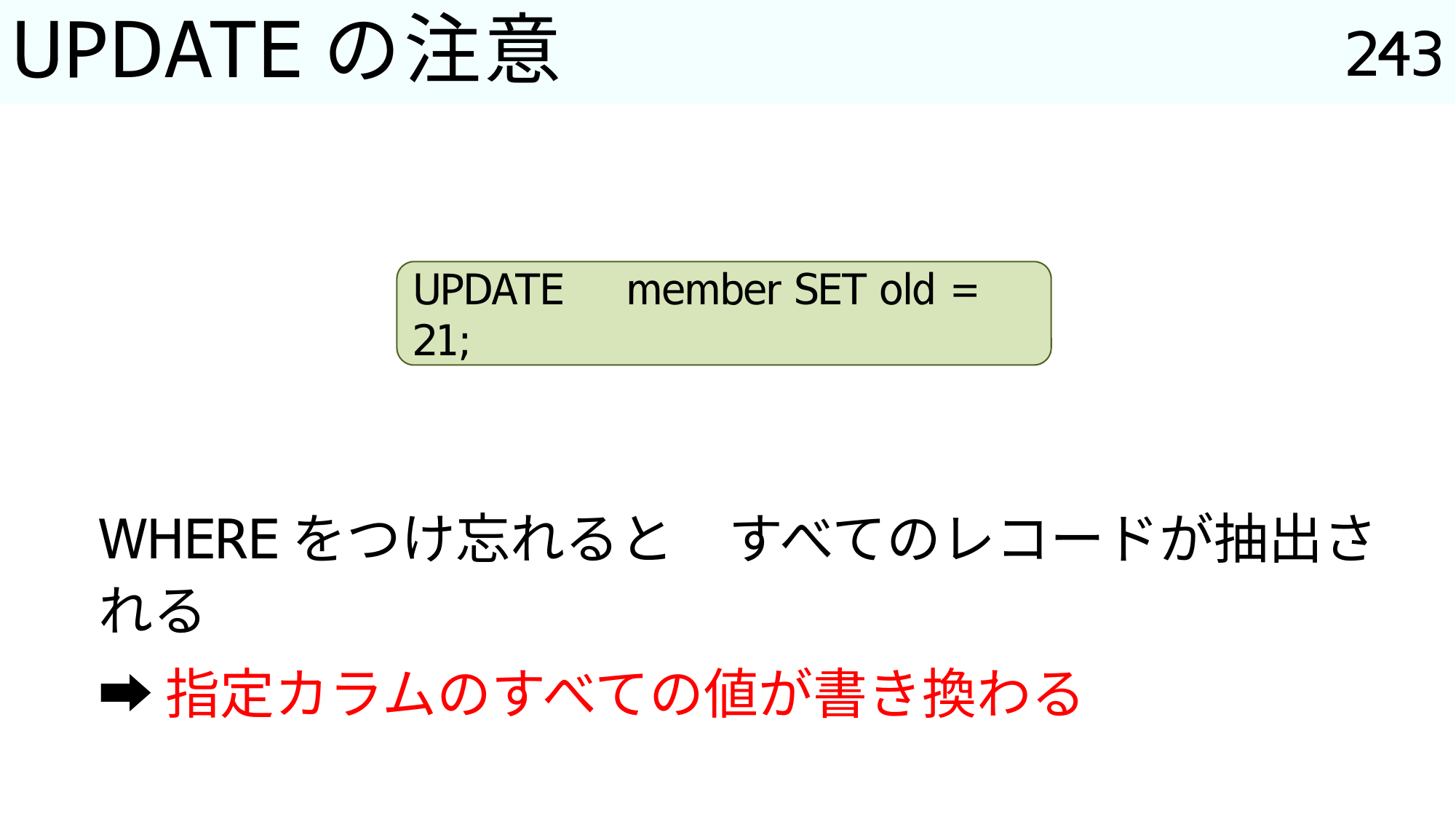

243
# UPDATEの注意

UPDATE　member SET old = 21;
WHEREをつけ忘れると　すべてのレコードが抽出される
➡指定カラムのすべての値が書き換わる